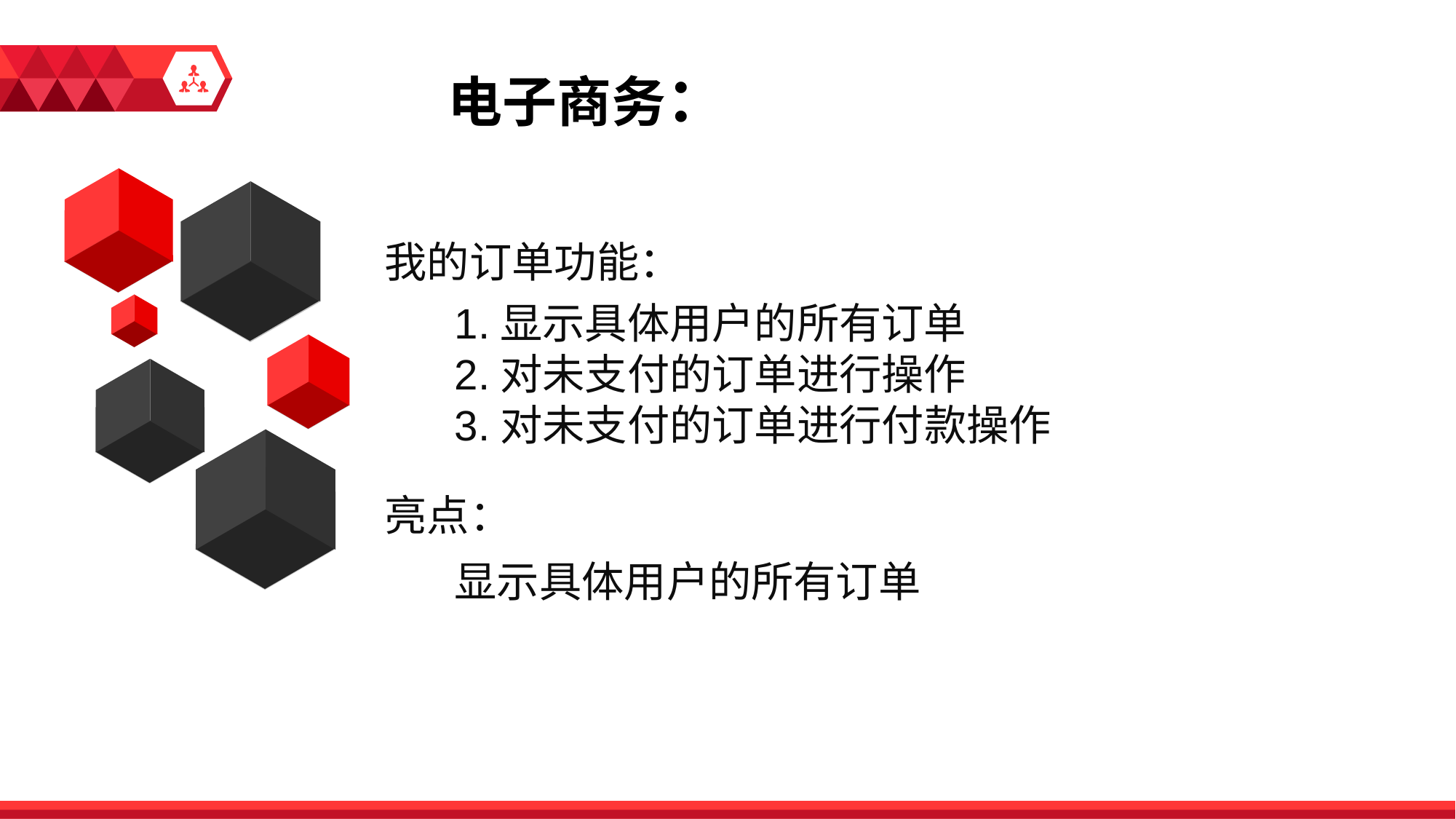

电子商务：

我的订单功能：
	1.显示具体用户的所有订单
	2.对未支付的订单进行操作
	3.对未支付的订单进行付款操作

亮点：
	显示具体用户的所有订单